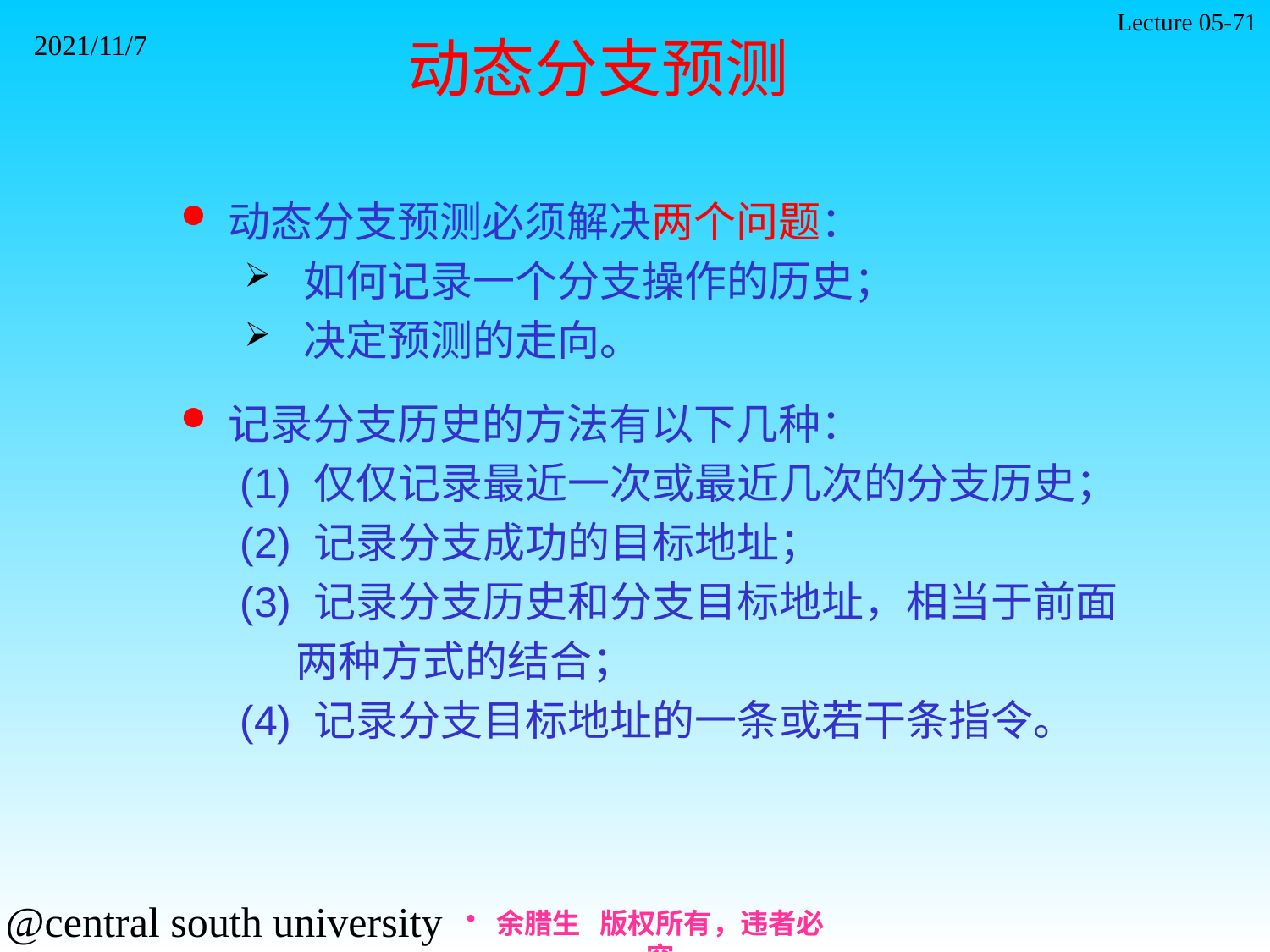

Lecture 05-71
2021/11/7
动态分支预测

动态分支预测必须解决两个问题：
 如何记录一个分支操作的历史；
 决定预测的走向。

记录分支历史的方法有以下几种：
     (1) 仅仅记录最近一次或最近几次的分支历史；
     (2) 记录分支成功的目标地址；
     (3) 记录分支历史和分支目标地址，相当于前面
           两种方式的结合；
     (4) 记录分支目标地址的一条或若干条指令。
#

余腊生   版权所有，违者必究